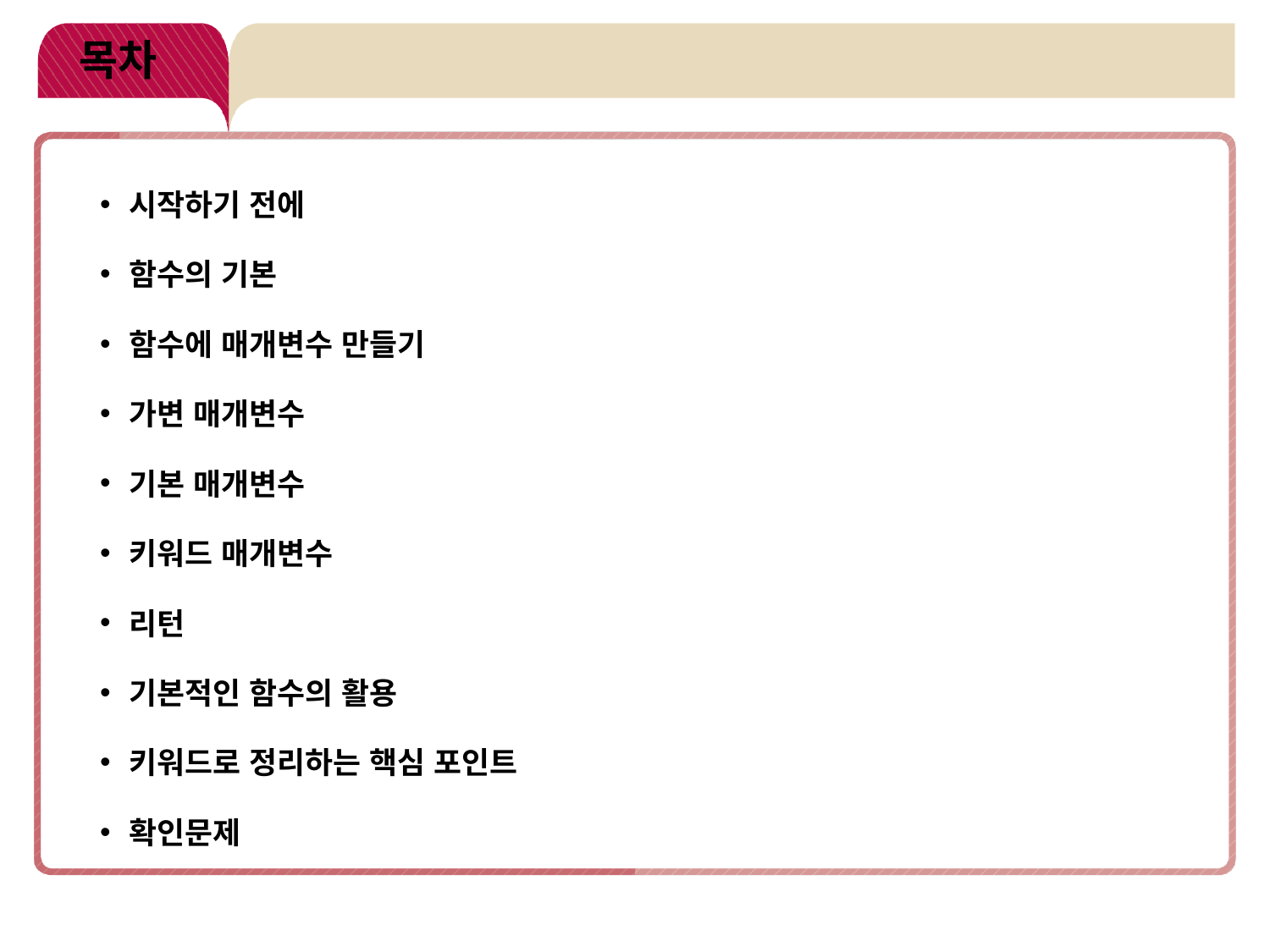

# 목차
시작하기 전에
함수의 기본
함수에 매개변수 만들기
가변 매개변수
기본 매개변수
키워드 매개변수
리턴
기본적인 함수의 활용
키워드로 정리하는 핵심 포인트
확인문제